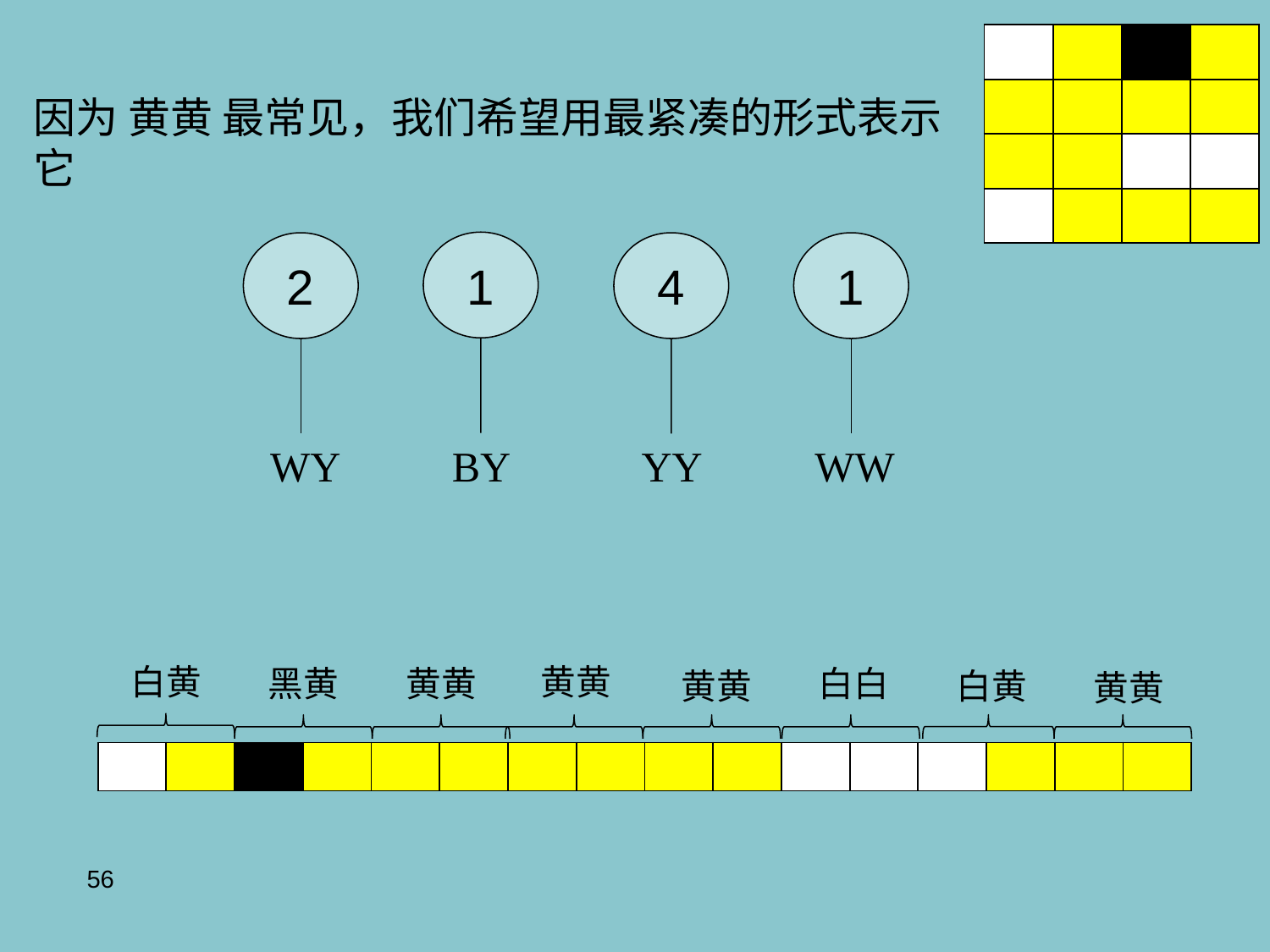

|  |  |  |  |
| --- | --- | --- | --- |
|  |  |  |  |
|  |  |  |  |
|  |  |  |  |
因为 黄黄 最常见，我们希望用最紧凑的形式表示它
1
2
1
4
BY
WY
WW
YY
白黄
黄黄
黑黄
黄黄
白白

黄黄
白黄

黄黄

|  |  |  |  |  |  |  |  |  |  |  |  |  |  |  |  |
| --- | --- | --- | --- | --- | --- | --- | --- | --- | --- | --- | --- | --- | --- | --- | --- |

56